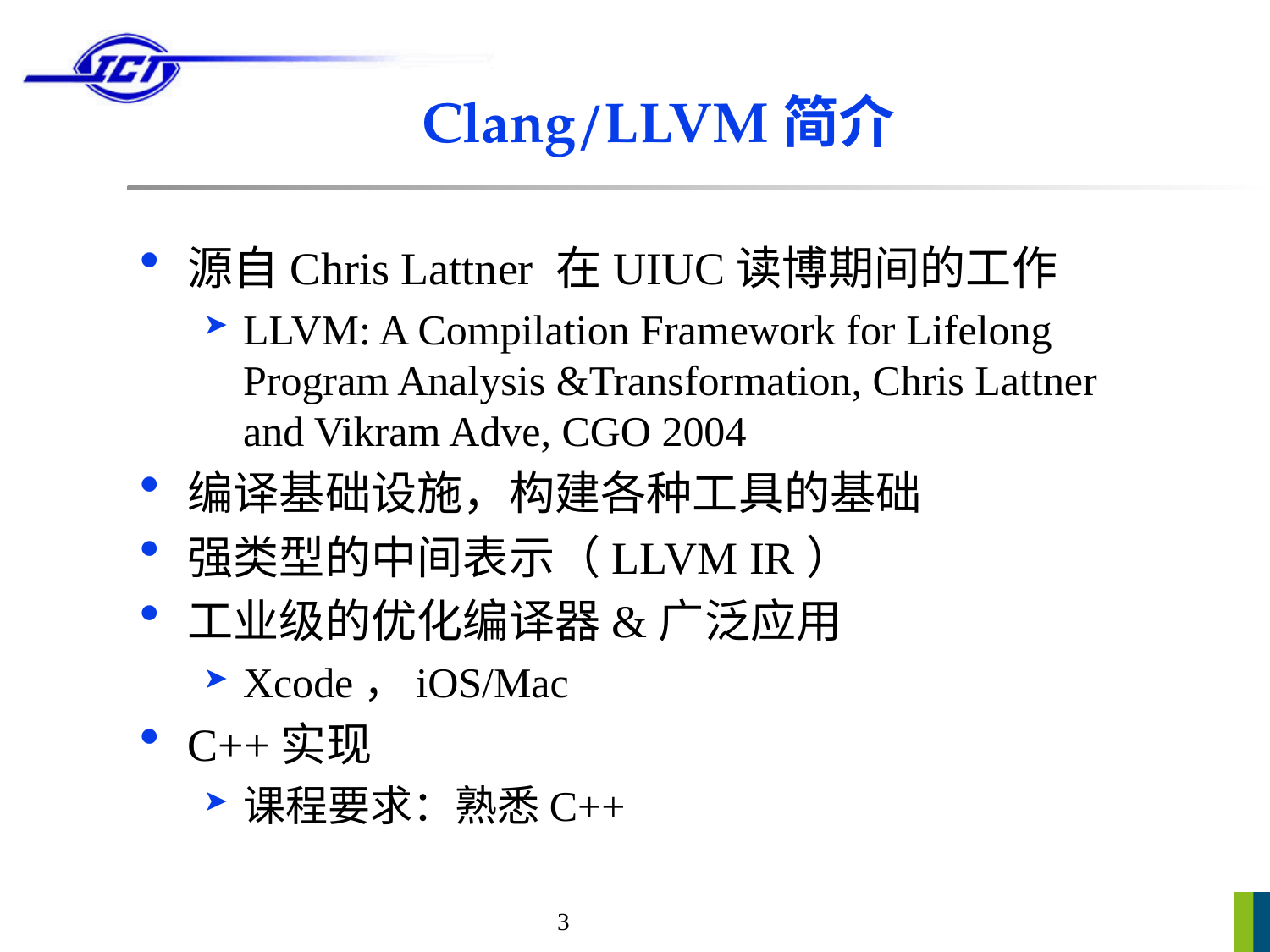

# Clang/LLVM简介
源自Chris Lattner 在UIUC读博期间的工作
LLVM: A Compilation Framework for Lifelong Program Analysis &Transformation, Chris Lattner and Vikram Adve, CGO 2004
编译基础设施，构建各种工具的基础
强类型的中间表示（LLVM IR）
工业级的优化编译器&广泛应用
Xcode，iOS/Mac
C++实现
课程要求：熟悉C++